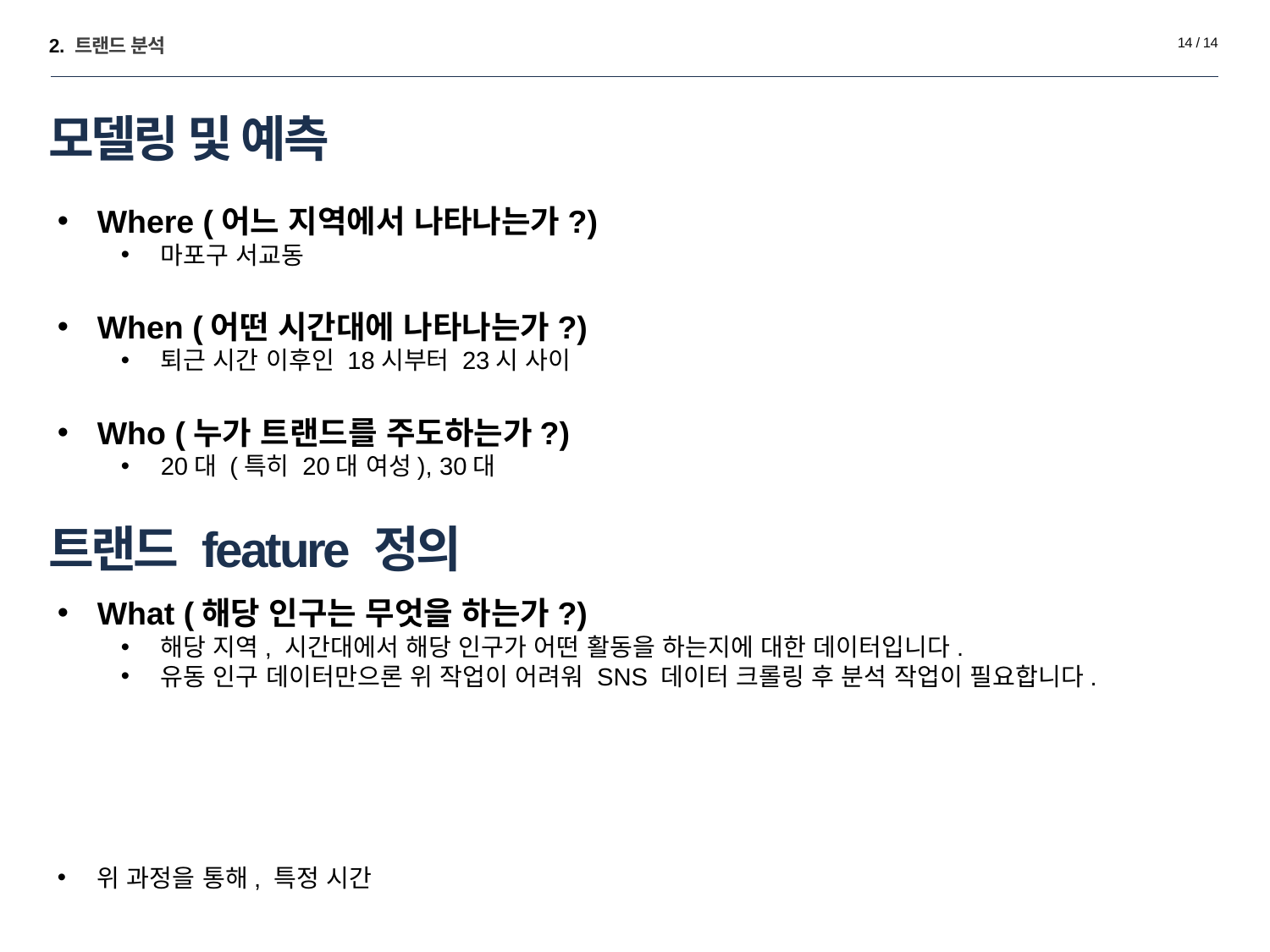

2. 트랜드 분석
14 / 14
# 모델링 및 예측
Where (어느 지역에서 나타나는가?)
마포구 서교동

When (어떤 시간대에 나타나는가?)
퇴근 시간 이후인 18시부터 23시 사이

Who (누가 트랜드를 주도하는가?)
20대 (특히 20대 여성), 30대
트랜드 feature 정의
What (해당 인구는 무엇을 하는가?)
해당 지역, 시간대에서 해당 인구가 어떤 활동을 하는지에 대한 데이터입니다.
유동 인구 데이터만으론 위 작업이 어려워 SNS 데이터 크롤링 후 분석 작업이 필요합니다.
위 과정을 통해, 특정 시간